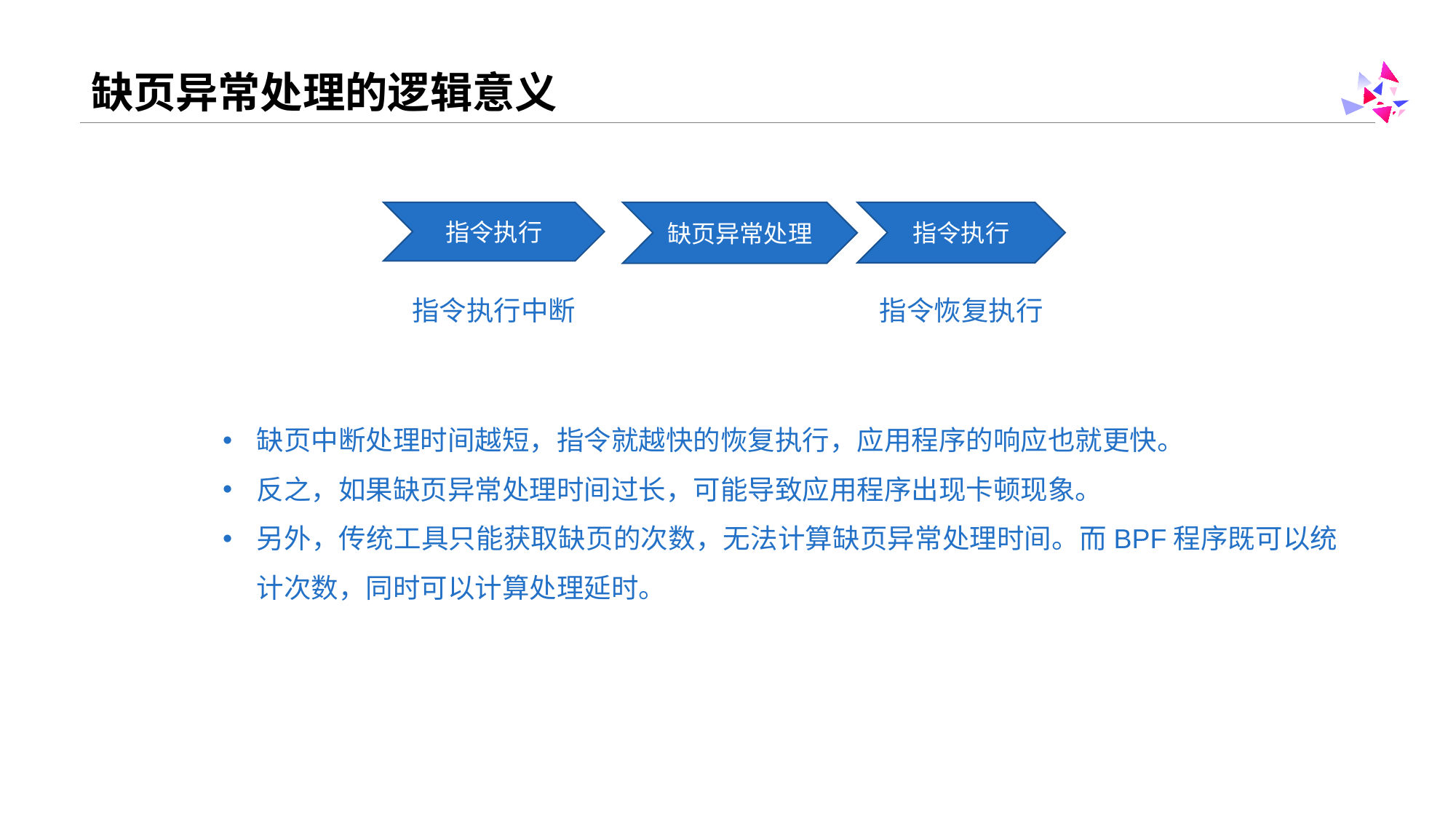

# 缺页异常处理的逻辑意义
指令执行
缺页异常处理
指令执行
指令执行中断
指令恢复执行
缺页中断处理时间越短，指令就越快的恢复执行，应用程序的响应也就更快。
反之，如果缺页异常处理时间过长，可能导致应用程序出现卡顿现象。
另外，传统工具只能获取缺页的次数，无法计算缺页异常处理时间。而BPF程序既可以统计次数，同时可以计算处理延时。
17